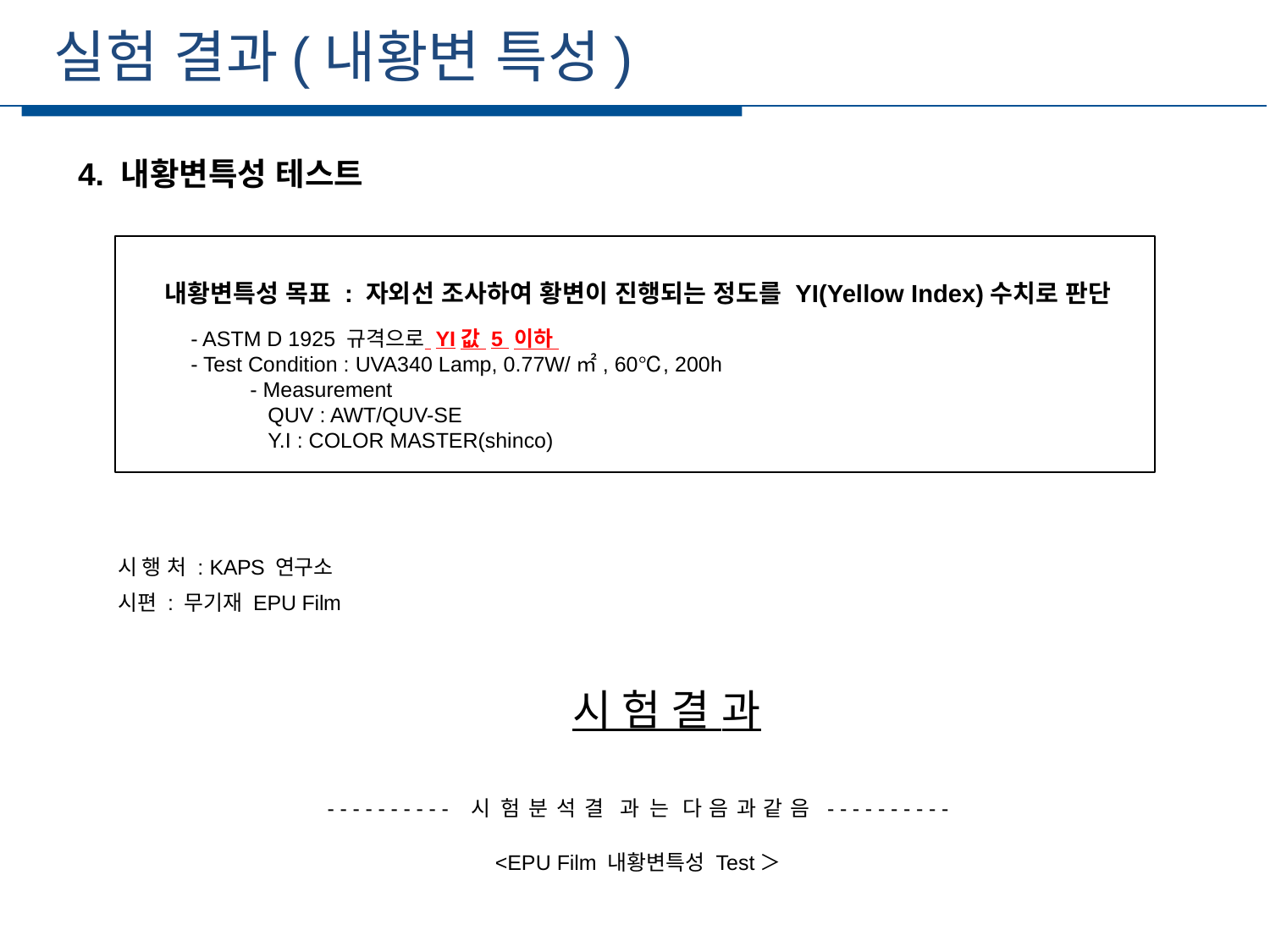

실험 결과(내황변 특성)
세부일정

4. 내황변특성 테스트

내황변특성 목표 : 자외선 조사하여 황변이 진행되는 정도를 YI(Yellow Index)수치로 판단
- ASTM D 1925 규격으로 YI값 5 이하
- Test Condition : UVA340 Lamp, 0.77W/㎡, 60℃, 200h
          - Measurement
             QUV : AWT/QUV-SE
             Y.I : COLOR MASTER(shinco)
시 행 처 : KAPS 연구소
시편 : 무기재 EPU Film

                                 시 험 결 과
---------- 시 험 분 석 결  과 는	다 음 과 같 음 ----------

<EPU Film 내황변특성 Test＞